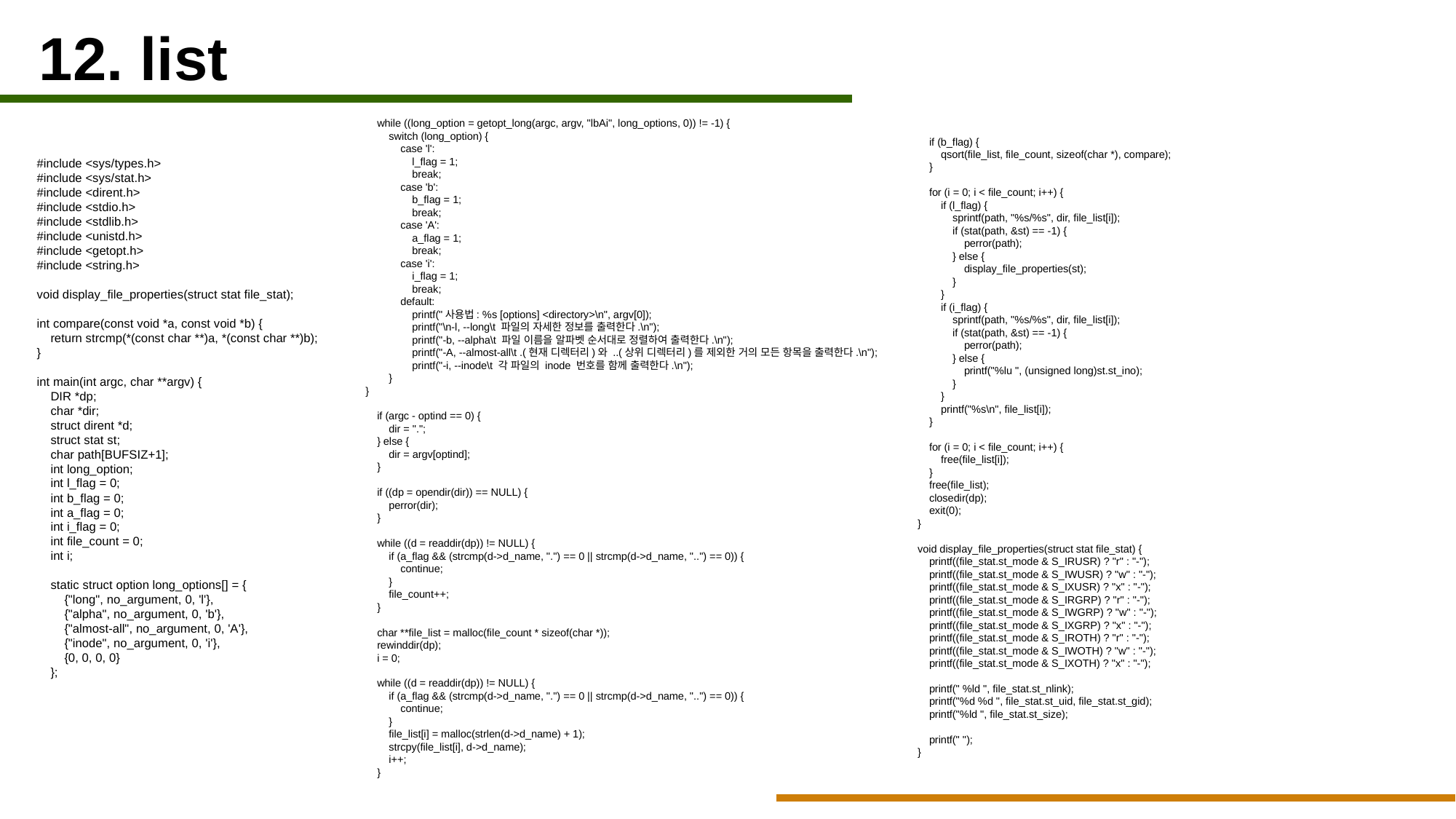

12. list

    while ((long_option = getopt_long(argc, argv, "lbAi", long_options, 0)) != -1) {
        switch (long_option) {
            case 'l':
                l_flag = 1;
                break;
            case 'b':
                b_flag = 1;
                break;
            case 'A':
                a_flag = 1;
                break;
            case 'i':
                i_flag = 1;
                break;
            default:
                printf("사용법: %s [options] <directory>\n", argv[0]);
                printf("\n-l, --long\t 파일의 자세한 정보를 출력한다.\n");
                printf("-b, --alpha\t 파일 이름을 알파벳 순서대로 정렬하여 출력한다.\n");
                printf("-A, --almost-all\t .(현재 디렉터리)와 ..(상위 디렉터리)를 제외한 거의 모든 항목을 출력한다.\n");
                printf("-i, --inode\t 각 파일의 inode 번호를 함께 출력한다.\n");
        }
}

    if (argc - optind == 0) {
        dir = ".";
    } else {
        dir = argv[optind];
    }

    if ((dp = opendir(dir)) == NULL) {
        perror(dir);
    }

    while ((d = readdir(dp)) != NULL) {
        if (a_flag && (strcmp(d->d_name, ".") == 0 || strcmp(d->d_name, "..") == 0)) {
            continue;
        }
        file_count++;
    }

    char **file_list = malloc(file_count * sizeof(char *));
    rewinddir(dp);
    i = 0;

    while ((d = readdir(dp)) != NULL) {
        if (a_flag && (strcmp(d->d_name, ".") == 0 || strcmp(d->d_name, "..") == 0)) {
            continue;
        }
        file_list[i] = malloc(strlen(d->d_name) + 1);
        strcpy(file_list[i], d->d_name);
        i++;
    }

    if (b_flag) {
        qsort(file_list, file_count, sizeof(char *), compare);
    }

    for (i = 0; i < file_count; i++) {
        if (l_flag) {
            sprintf(path, "%s/%s", dir, file_list[i]);
            if (stat(path, &st) == -1) {
                perror(path);
            } else {
                display_file_properties(st);
            }
        }
        if (i_flag) {
            sprintf(path, "%s/%s", dir, file_list[i]);
            if (stat(path, &st) == -1) {
                perror(path);
            } else {
                printf("%lu ", (unsigned long)st.st_ino);
            }
        }
        printf("%s\n", file_list[i]);
    }

    for (i = 0; i < file_count; i++) {
        free(file_list[i]);
    }
    free(file_list);
    closedir(dp);
    exit(0);
}

void display_file_properties(struct stat file_stat) {
    printf((file_stat.st_mode & S_IRUSR) ? "r" : "-");
    printf((file_stat.st_mode & S_IWUSR) ? "w" : "-");
    printf((file_stat.st_mode & S_IXUSR) ? "x" : "-");
    printf((file_stat.st_mode & S_IRGRP) ? "r" : "-");
    printf((file_stat.st_mode & S_IWGRP) ? "w" : "-");
    printf((file_stat.st_mode & S_IXGRP) ? "x" : "-");
    printf((file_stat.st_mode & S_IROTH) ? "r" : "-");
    printf((file_stat.st_mode & S_IWOTH) ? "w" : "-");
    printf((file_stat.st_mode & S_IXOTH) ? "x" : "-");

    printf(" %ld ", file_stat.st_nlink);
    printf("%d %d ", file_stat.st_uid, file_stat.st_gid);
    printf("%ld ", file_stat.st_size);

    printf(" ");
}
#include <sys/types.h>
#include <sys/stat.h>
#include <dirent.h>
#include <stdio.h>
#include <stdlib.h>
#include <unistd.h>
#include <getopt.h>
#include <string.h>

void display_file_properties(struct stat file_stat);

int compare(const void *a, const void *b) {
    return strcmp(*(const char **)a, *(const char **)b);
}

int main(int argc, char **argv) {
    DIR *dp;
    char *dir;
    struct dirent *d;
    struct stat st;
    char path[BUFSIZ+1];
    int long_option;
    int l_flag = 0;
    int b_flag = 0;
    int a_flag = 0;
    int i_flag = 0;
    int file_count = 0;
    int i;

    static struct option long_options[] = {
        {"long", no_argument, 0, 'l'},
        {"alpha", no_argument, 0, 'b'},
        {"almost-all", no_argument, 0, 'A'},
        {"inode", no_argument, 0, 'i'},
        {0, 0, 0, 0}
    };